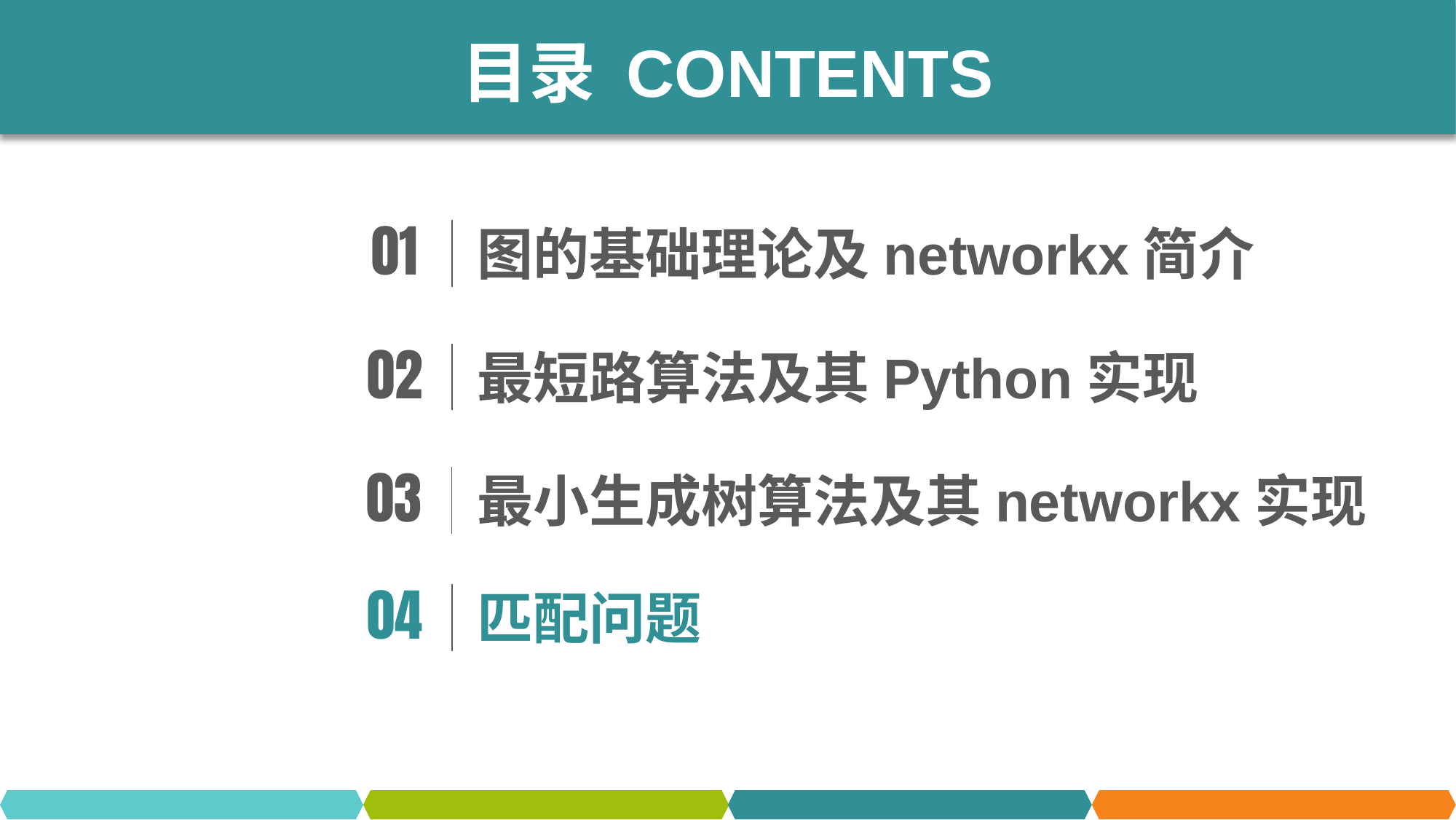

目录 CONTENTS
01
图的基础理论及networkx简介
02
最短路算法及其Python实现
03
最小生成树算法及其networkx实现
04
匹配问题